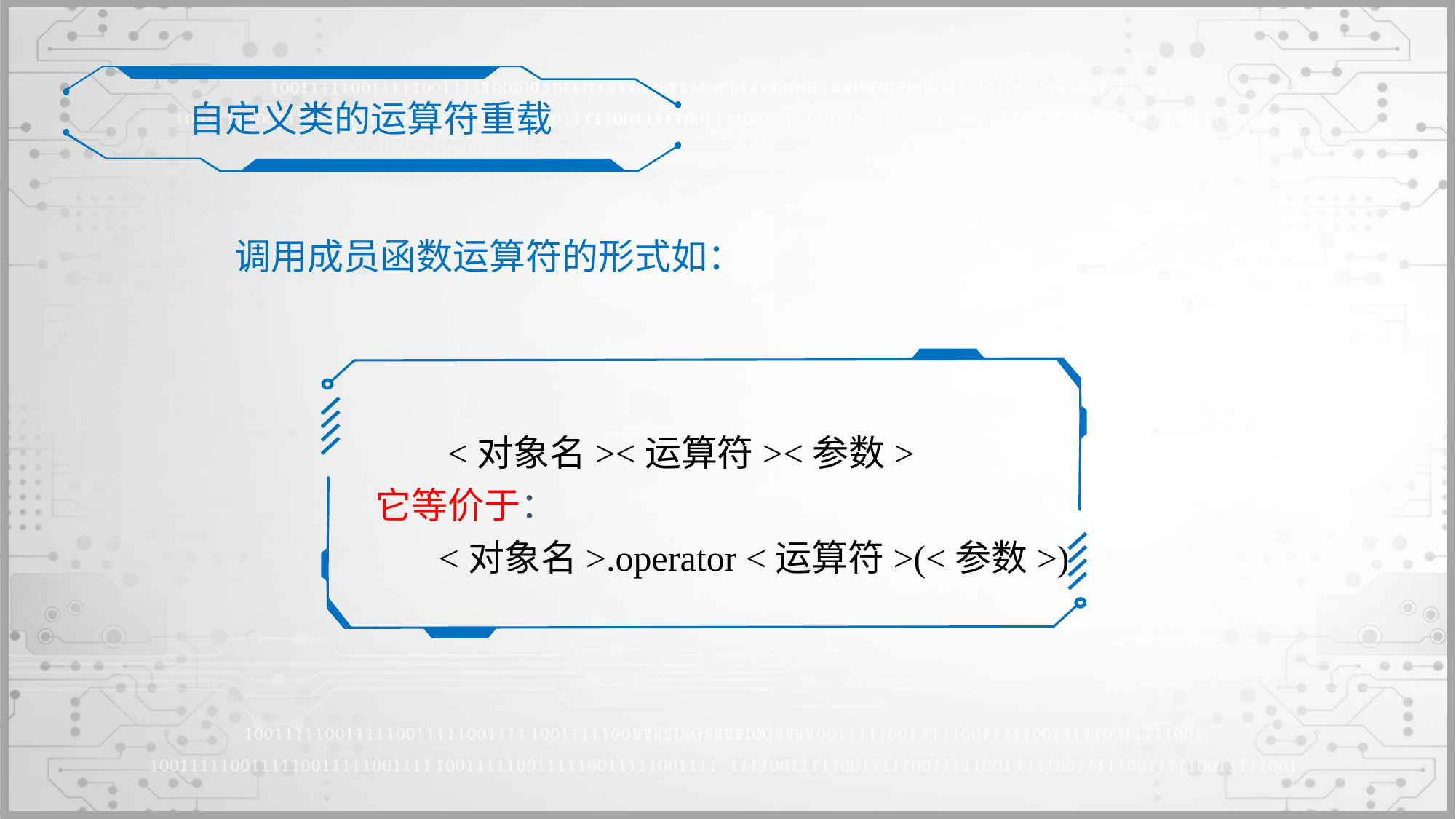

自定义类的运算符重载
调用成员函数运算符的形式如：

	        <对象名><运算符><参数>
	它等价于：
	       <对象名>.operator <运算符>(<参数>)